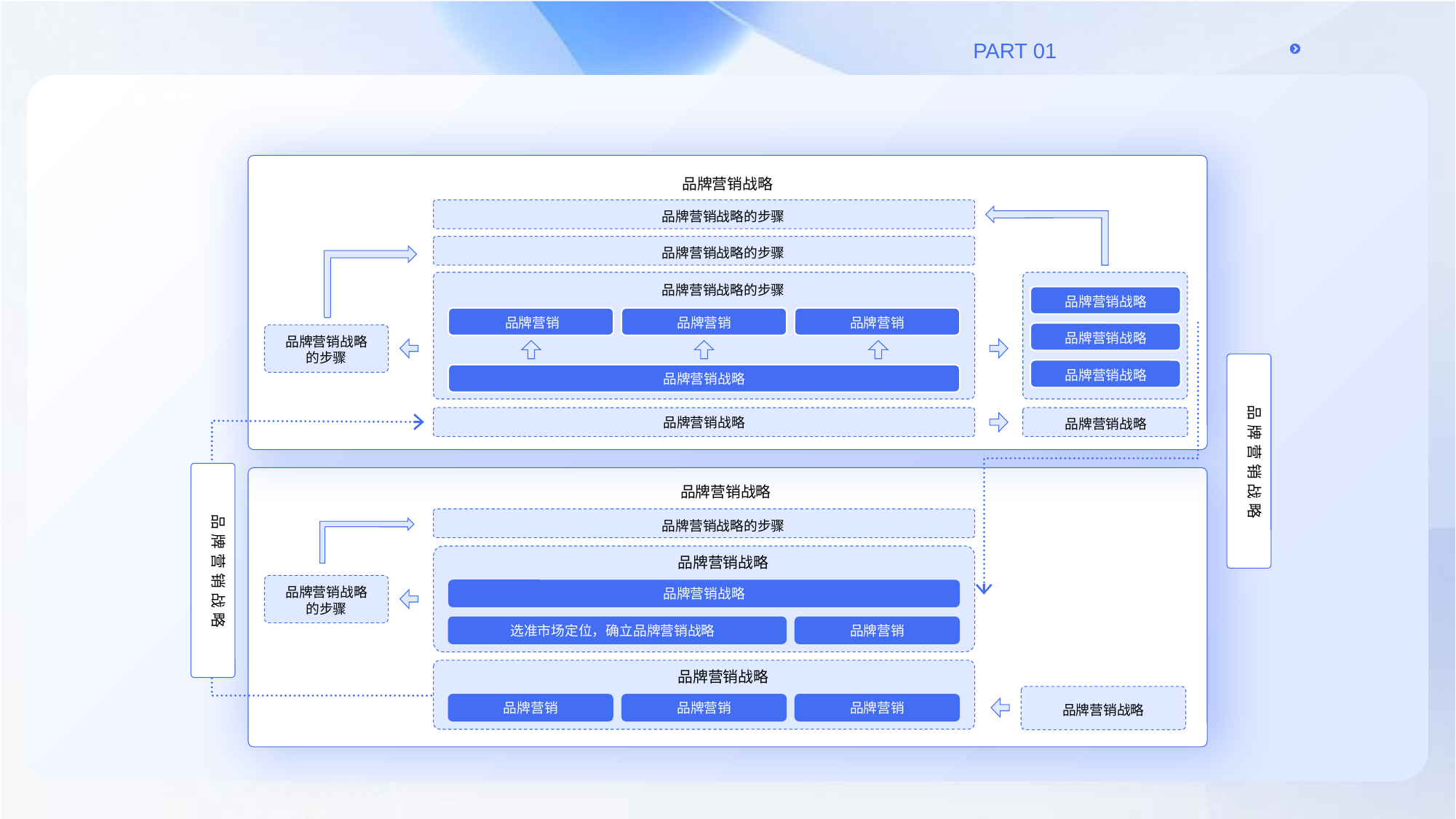

品牌营销战略

品牌营销战略的步骤

品牌营销战略的步骤

品牌营销战略的步骤

品牌营销战略

品牌营销
品牌营销
品牌营销

品牌营销战略

品牌营销战略的步骤

品牌营销战略

品牌营销战略

品牌营销战略

品牌营销战略
品牌营销战略

品牌营销战略

品牌营销战略

品牌营销战略的步骤

品牌营销战略

品牌营销战略的步骤

品牌营销战略

选准市场定位，确立品牌营销战略
品牌营销

品牌营销战略

品牌营销

品牌营销

品牌营销
品牌营销战略